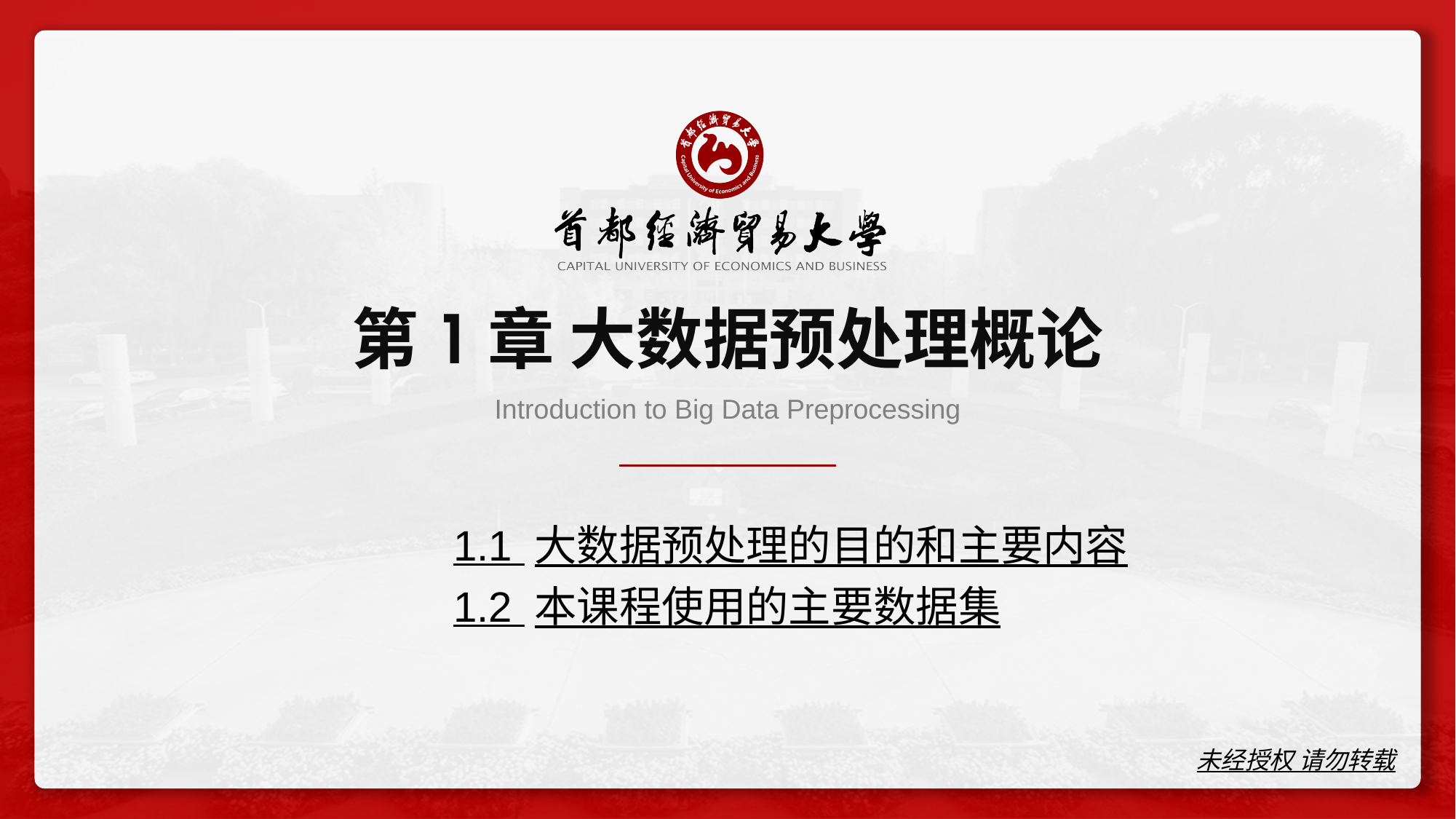

# 第1章 大数据预处理概论
Introduction to Big Data Preprocessing
1.1 大数据预处理的目的和主要内容
1.2 本课程使用的主要数据集